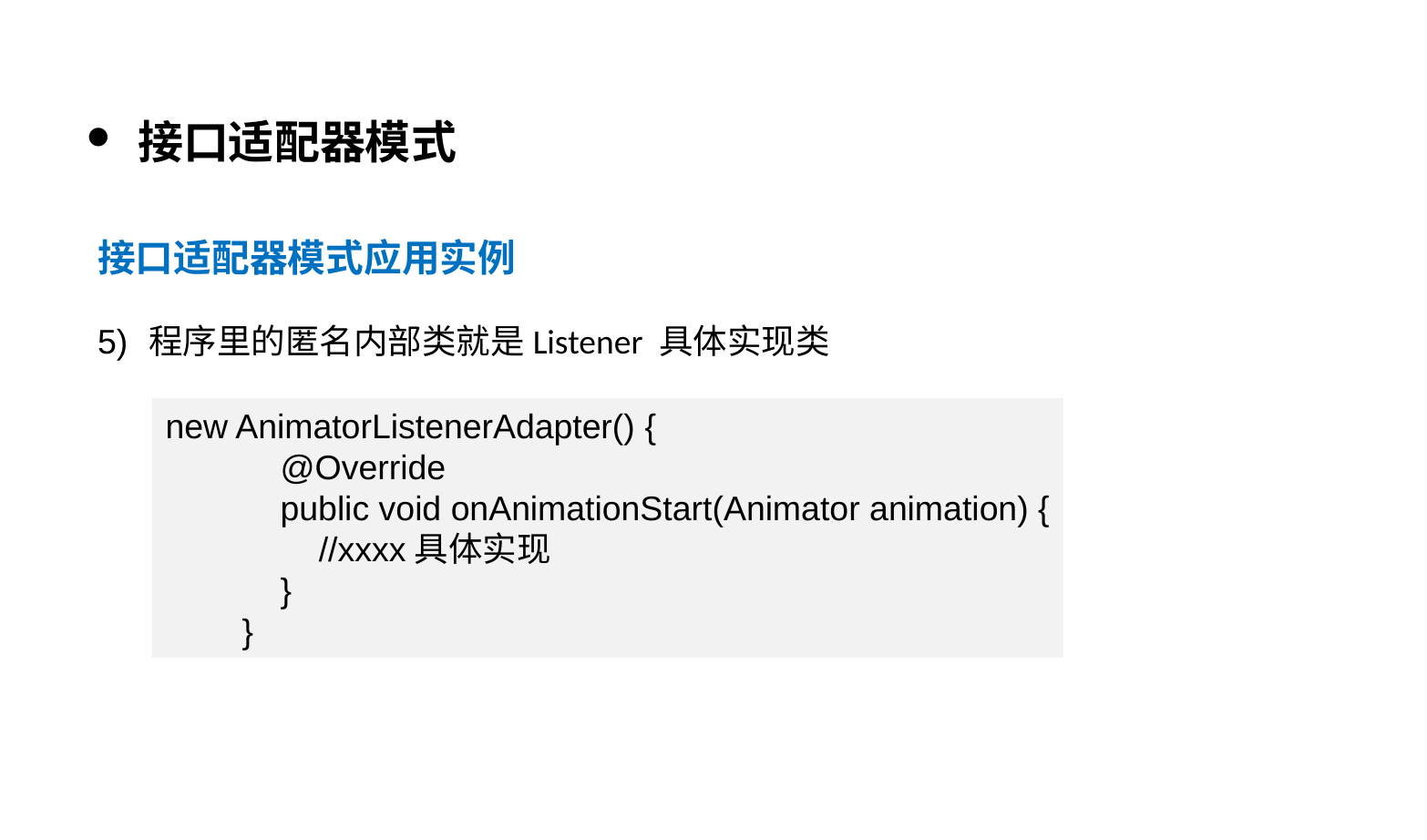

接口适配器模式

接口适配器模式应用实例

程序里的匿名内部类就是Listener 具体实现类

new AnimatorListenerAdapter() {
            @Override
            public void onAnimationStart(Animator animation) {
                //xxxx具体实现
            }
        }